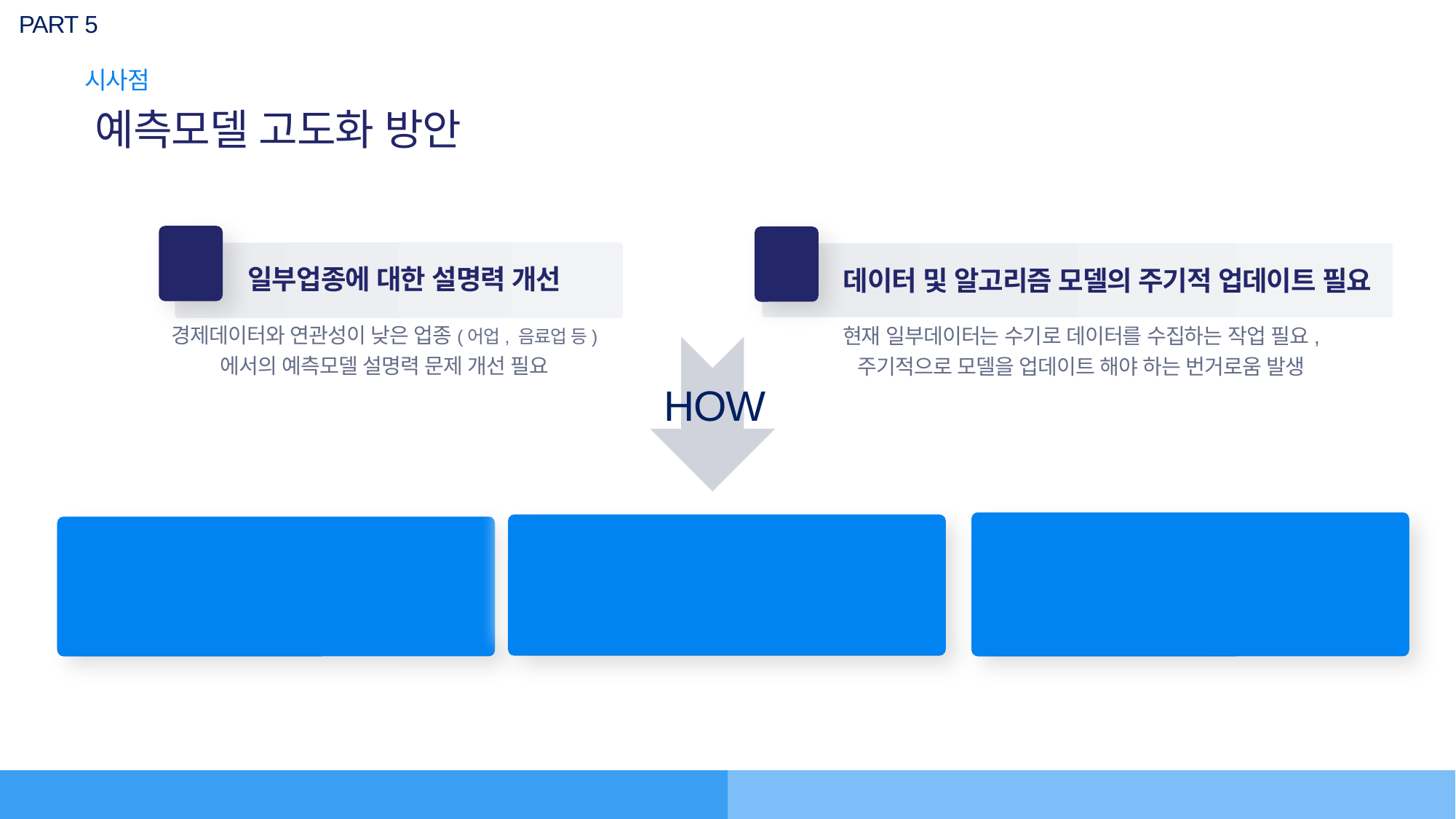

PART 5
시사점
예측모델 고도화 방안

1.

2.

일부업종에 대한 설명력 개선
데이터 및 알고리즘 모델의 주기적 업데이트 필요
경제데이터와 연관성이 낮은 업종(어업, 음료업 등)
에서의 예측모델 설명력 문제 개선 필요
현재 일부데이터는 수기로 데이터를 수집하는 작업 필요,
주기적으로 모델을 업데이트 해야 하는 번거로움 발생

HOW

Open API를 통한 프로세스 자동화
대안지표 찾기
타 모델과 접목시켜 성능 개선 고려
데이터 수집–분석–예측까지의 전 프로세스를
자동화하여 지속적으로 학습이 진행되도록 개선
경제 및 사회환경 데이터 외, 해당 업종에 알맞은 대안데이터를 추가하여 예측모델 고도화
기존 XGBoost 모델에 타 모델을 접목
(예 : + LSTM / LightGBM / CATBoost)